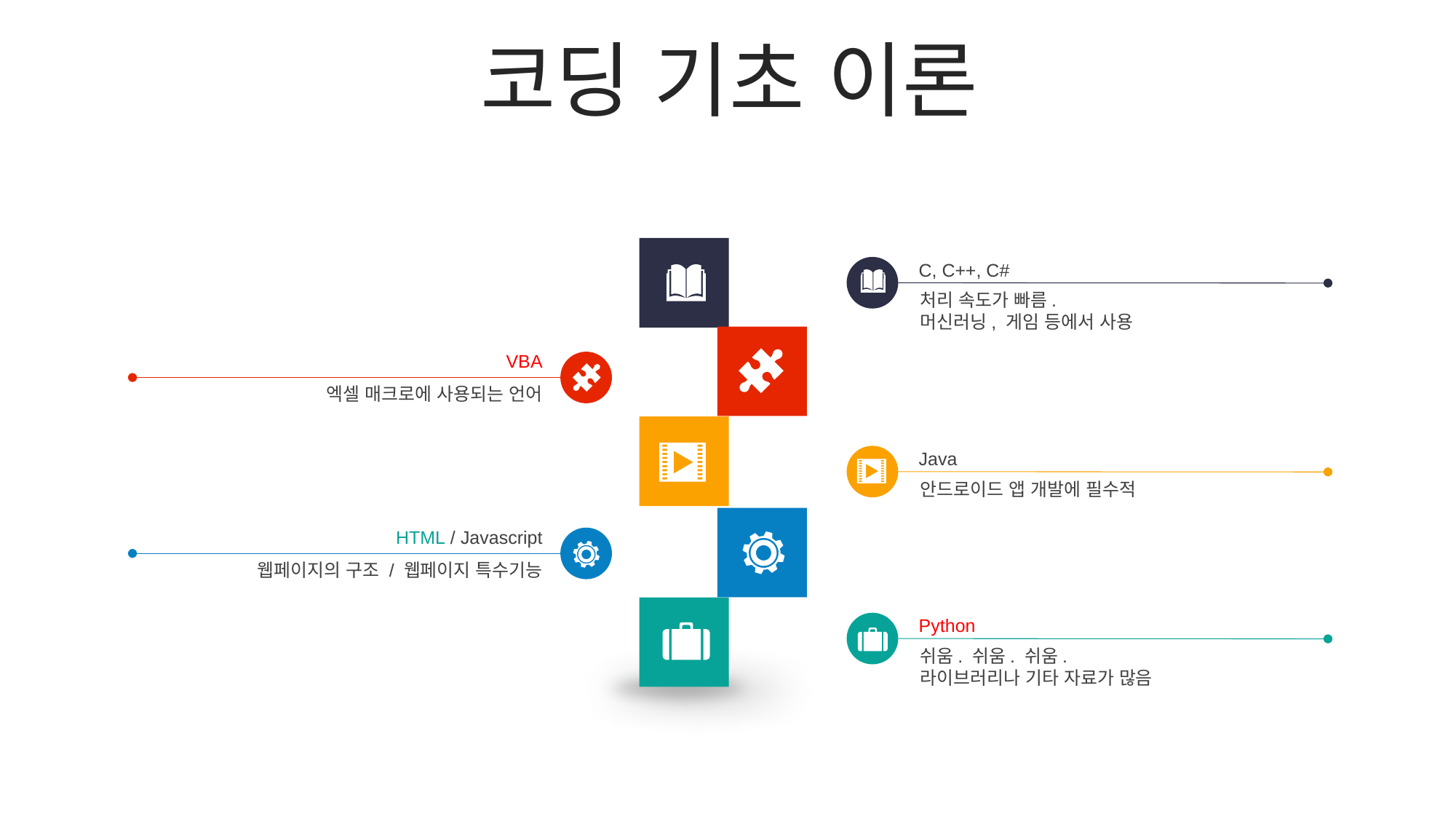

코딩 기초 이론

C, C++, C#

처리 속도가 빠름.
머신러닝, 게임 등에서 사용

VBA

엑셀 매크로에 사용되는 언어
Java

안드로이드 앱 개발에 필수적
HTML / Javascript

웹페이지의 구조 / 웹페이지 특수기능
Python

쉬움. 쉬움. 쉬움.
라이브러리나 기타 자료가 많음